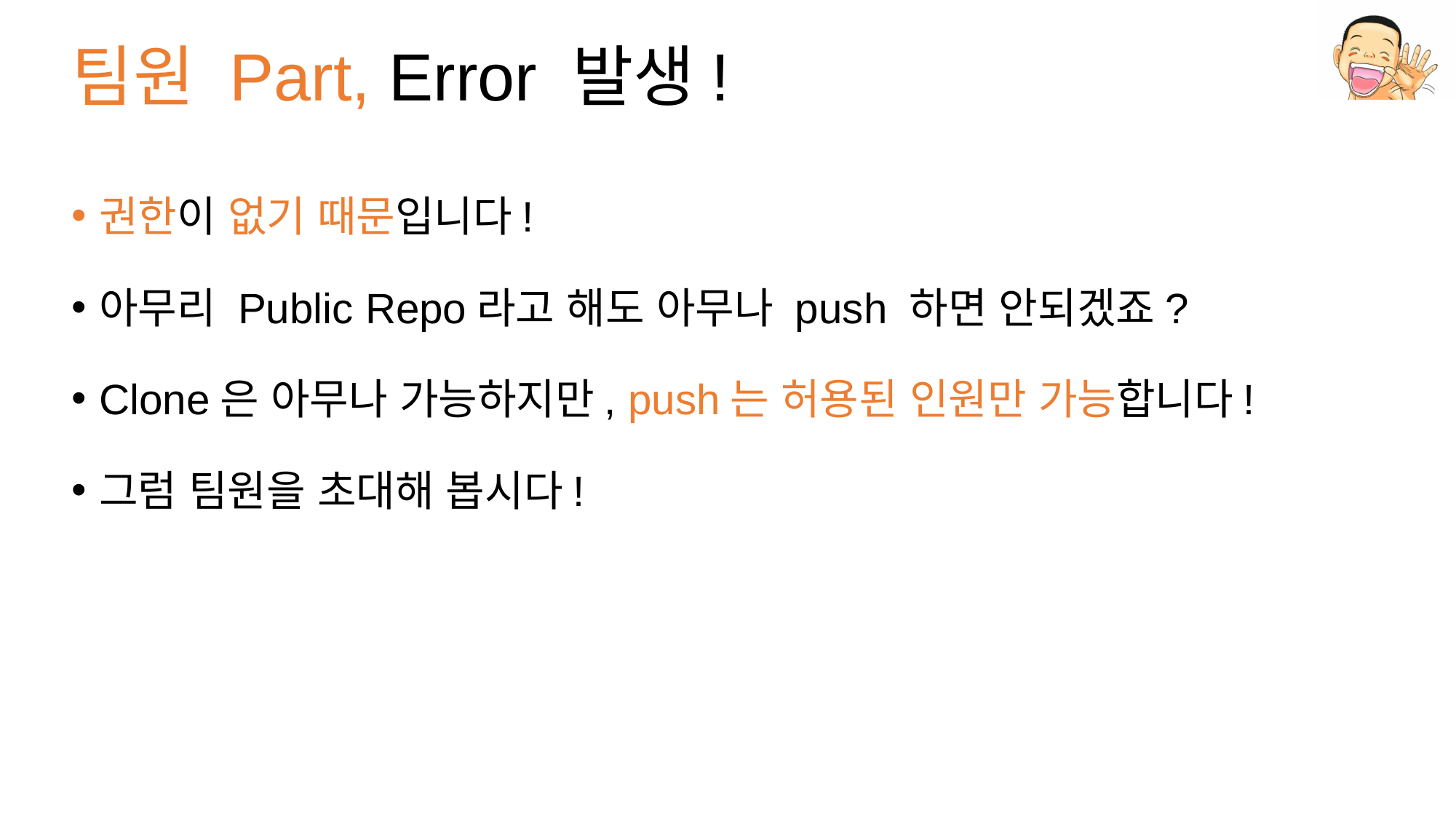

# 팀원 Part, Error 발생!
권한이 없기 때문입니다!
아무리 Public Repo라고 해도 아무나 push 하면 안되겠죠?
Clone은 아무나 가능하지만, push는 허용된 인원만 가능합니다!
그럼 팀원을 초대해 봅시다!